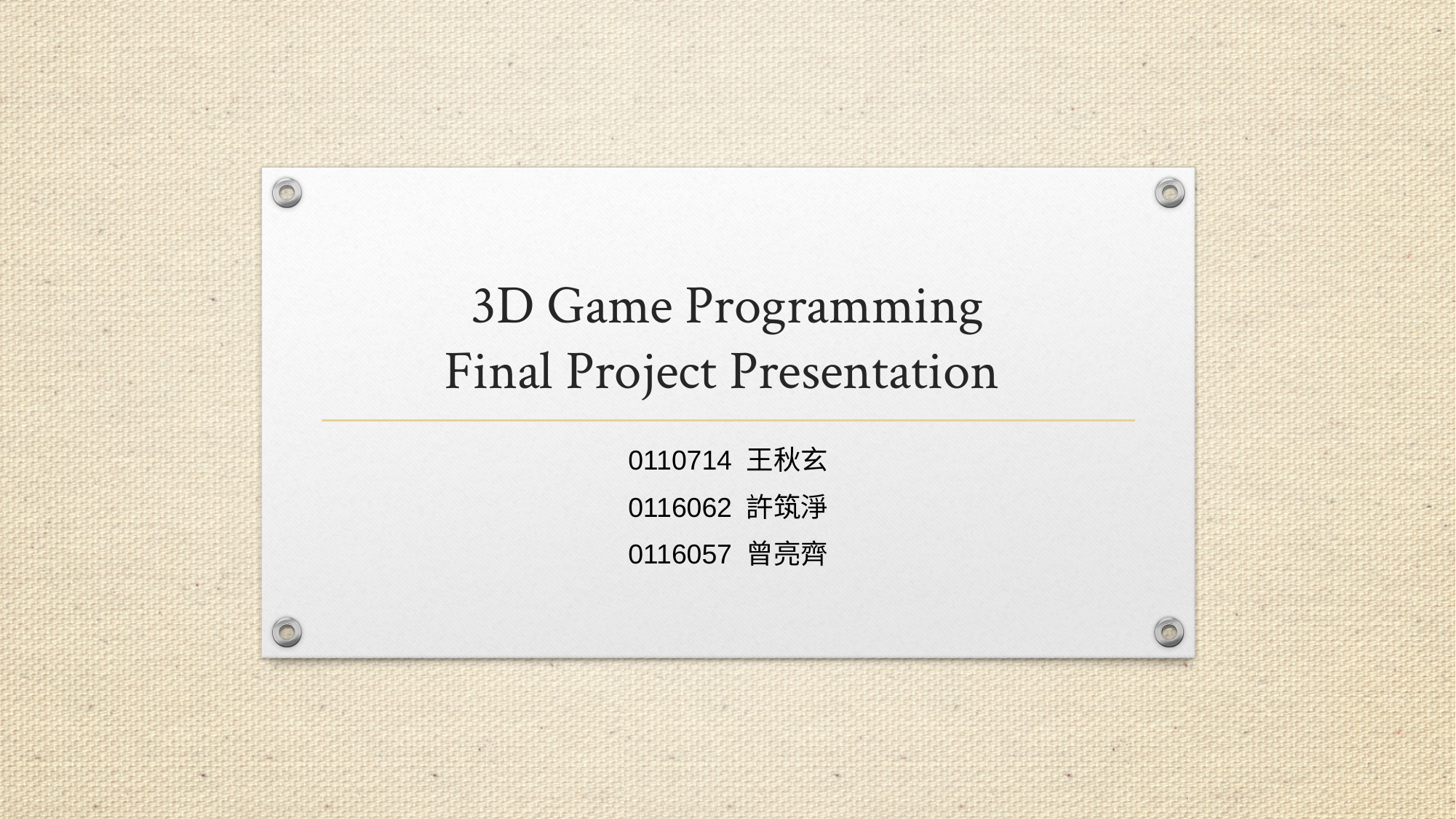

# 3D Game Programming Final Project Presentation
0110714 王秋玄
0116062 許筑淨
0116057 曾亮齊